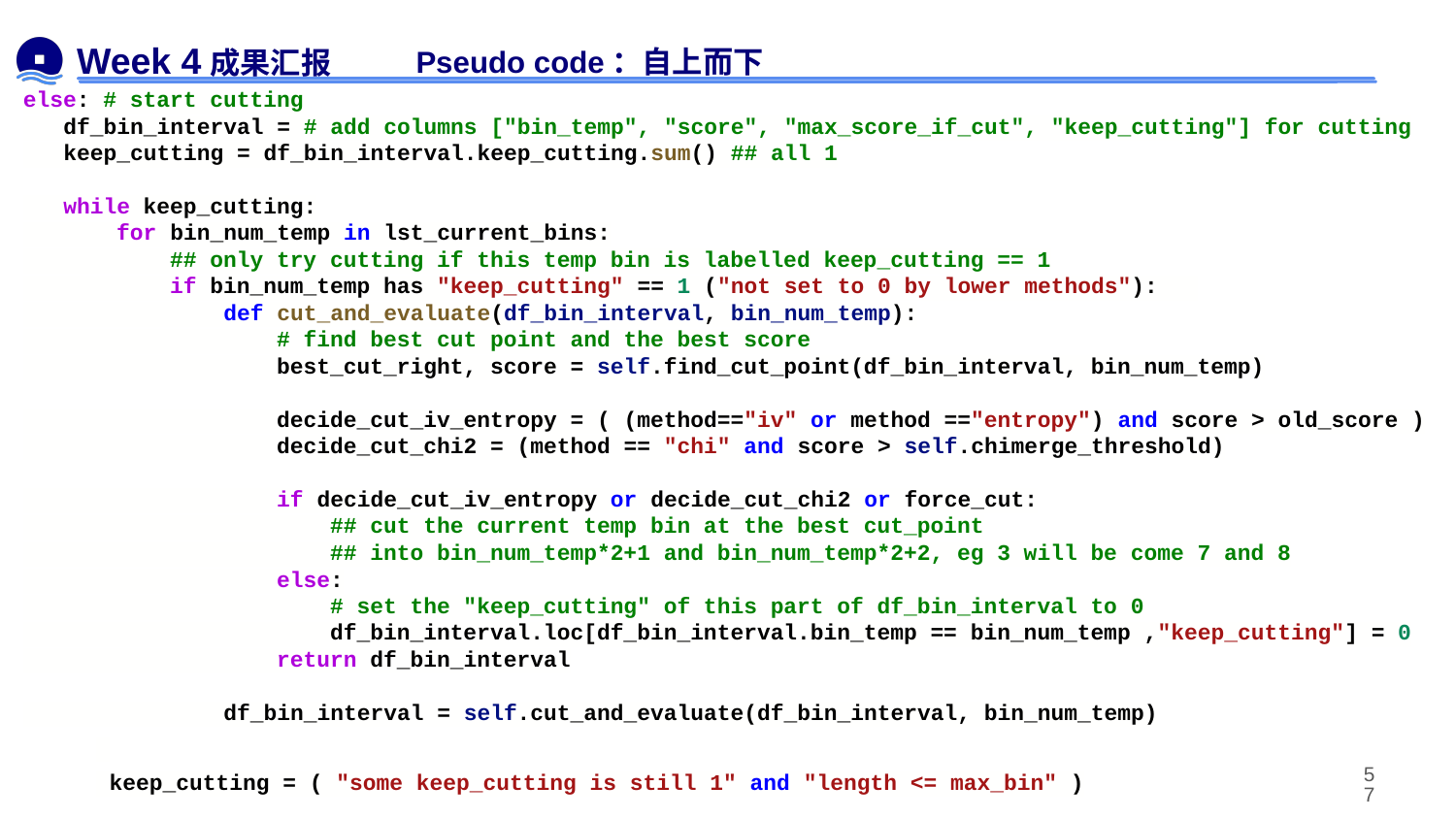

# Week 4成果汇报
Pseudo code：自上而下

else: # start cutting
   df_bin_interval = # add columns ["bin_temp", "score", "max_score_if_cut", "keep_cutting"] for cutting
   keep_cutting = df_bin_interval.keep_cutting.sum() ## all 1

   while keep_cutting:
       for bin_num_temp in lst_current_bins:
           ## only try cutting if this temp bin is labelled keep_cutting == 1
           if bin_num_temp has "keep_cutting" == 1 ("not set to 0 by lower methods"):
               def cut_and_evaluate(df_bin_interval, bin_num_temp):
                   # find best cut point and the best score
                   best_cut_right, score = self.find_cut_point(df_bin_interval, bin_num_temp)

                   decide_cut_iv_entropy = ( (method=="iv" or method =="entropy") and score > old_score )
                   decide_cut_chi2 = (method == "chi" and score > self.chimerge_threshold)

                   if decide_cut_iv_entropy or decide_cut_chi2 or force_cut:
                       ## cut the current temp bin at the best cut_point
                       ## into bin_num_temp*2+1 and bin_num_temp*2+2, eg 3 will be come 7 and 8
                   else:
                       # set the "keep_cutting" of this part of df_bin_interval to 0
                       df_bin_interval.loc[df_bin_interval.bin_temp == bin_num_temp ,"keep_cutting"] = 0
                   return df_bin_interval

               df_bin_interval = self.cut_and_evaluate(df_bin_interval, bin_num_temp)

 keep_cutting = ( "some keep_cutting is still 1" and "length <= max_bin" )

57